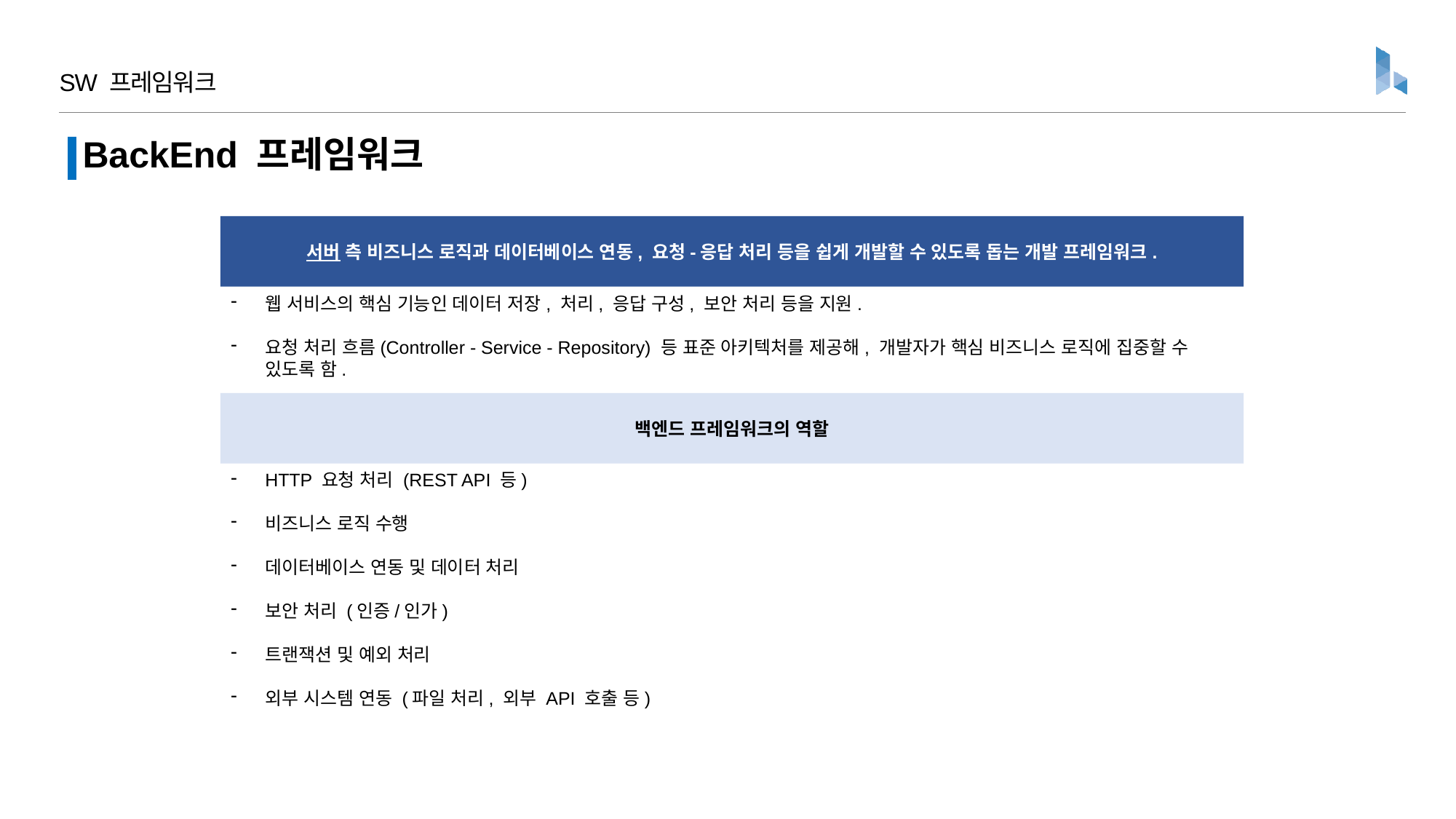

SW 프레임워크
BackEnd 프레임워크

서버 측 비즈니스 로직과 데이터베이스 연동, 요청-응답 처리 등을 쉽게 개발할 수 있도록 돕는 개발 프레임워크.
웹 서비스의 핵심 기능인 데이터 저장, 처리, 응답 구성, 보안 처리 등을 지원.

요청 처리 흐름(Controller - Service - Repository) 등 표준 아키텍처를 제공해, 개발자가 핵심 비즈니스 로직에 집중할 수 있도록 함.

백엔드 프레임워크의 역할
HTTP 요청 처리 (REST API 등)

비즈니스 로직 수행

데이터베이스 연동 및 데이터 처리

보안 처리 (인증/인가)

트랜잭션 및 예외 처리

외부 시스템 연동 (파일 처리, 외부 API 호출 등)